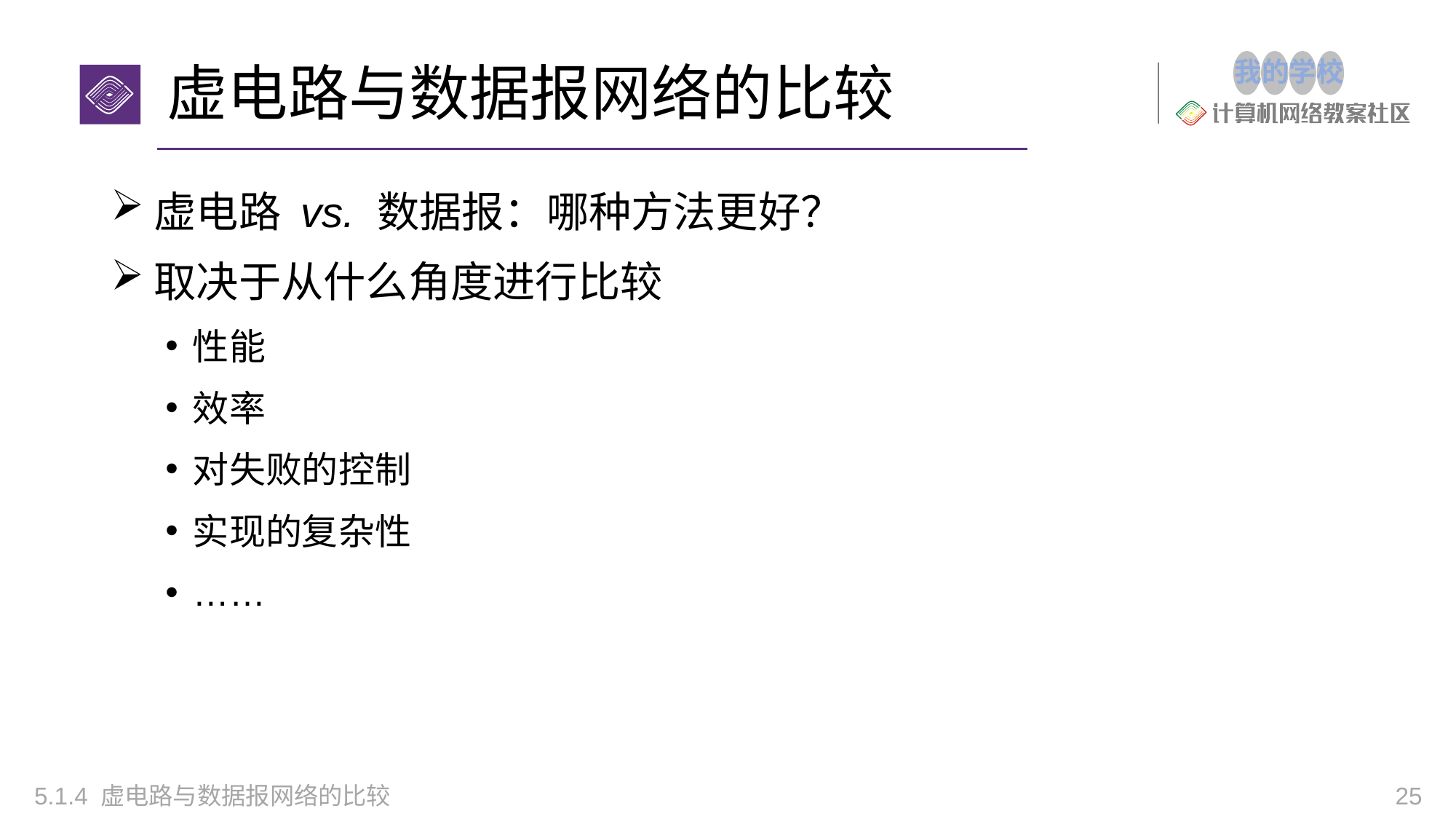

# 虚电路与数据报网络的比较
虚电路 vs. 数据报：哪种方法更好？
取决于从什么角度进行比较
性能
效率
对失败的控制
实现的复杂性
……
5.1.4 虚电路与数据报网络的比较
25